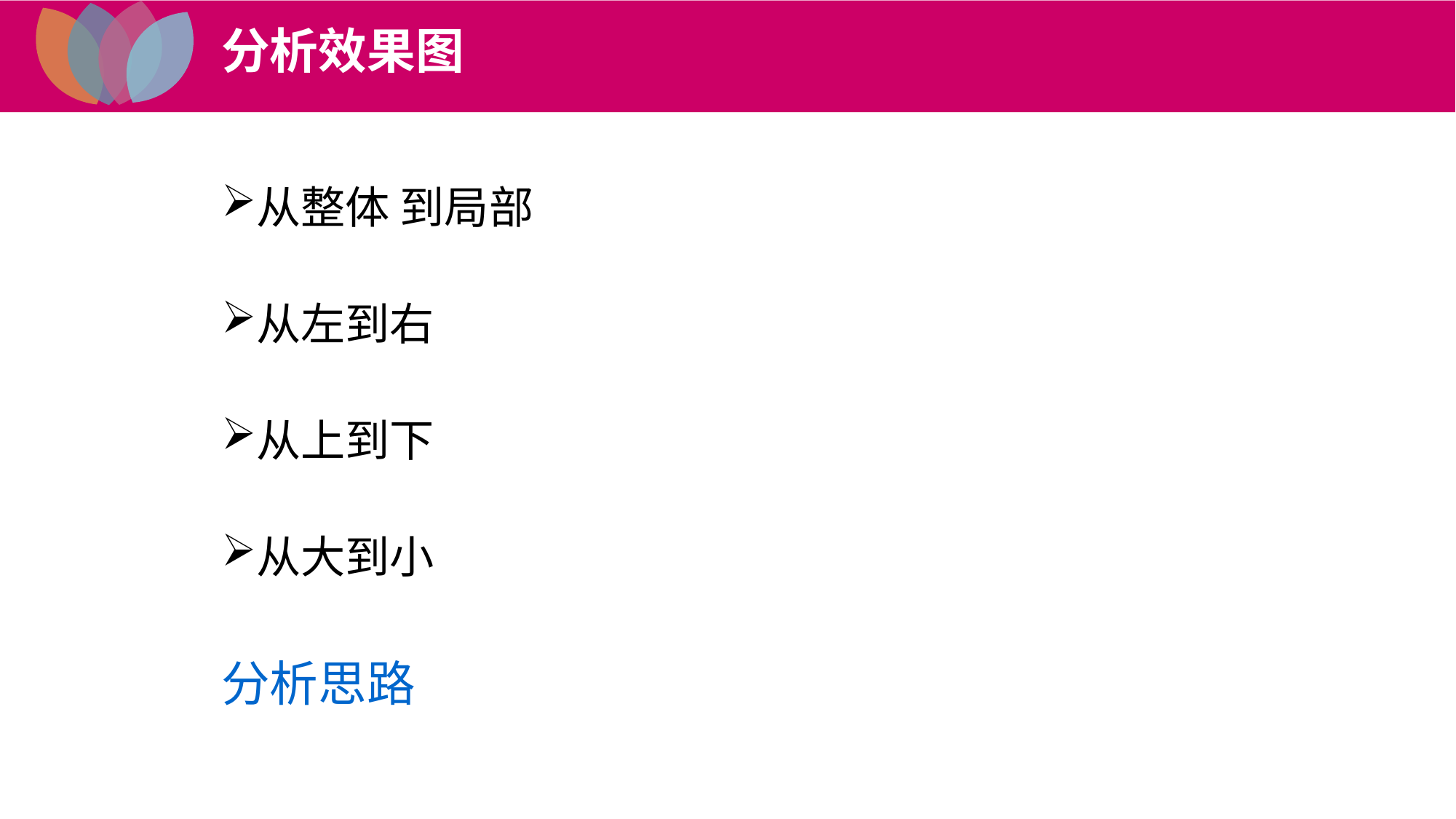

分析效果图
从整体 到局部
从左到右
从上到下
从大到小
分析思路